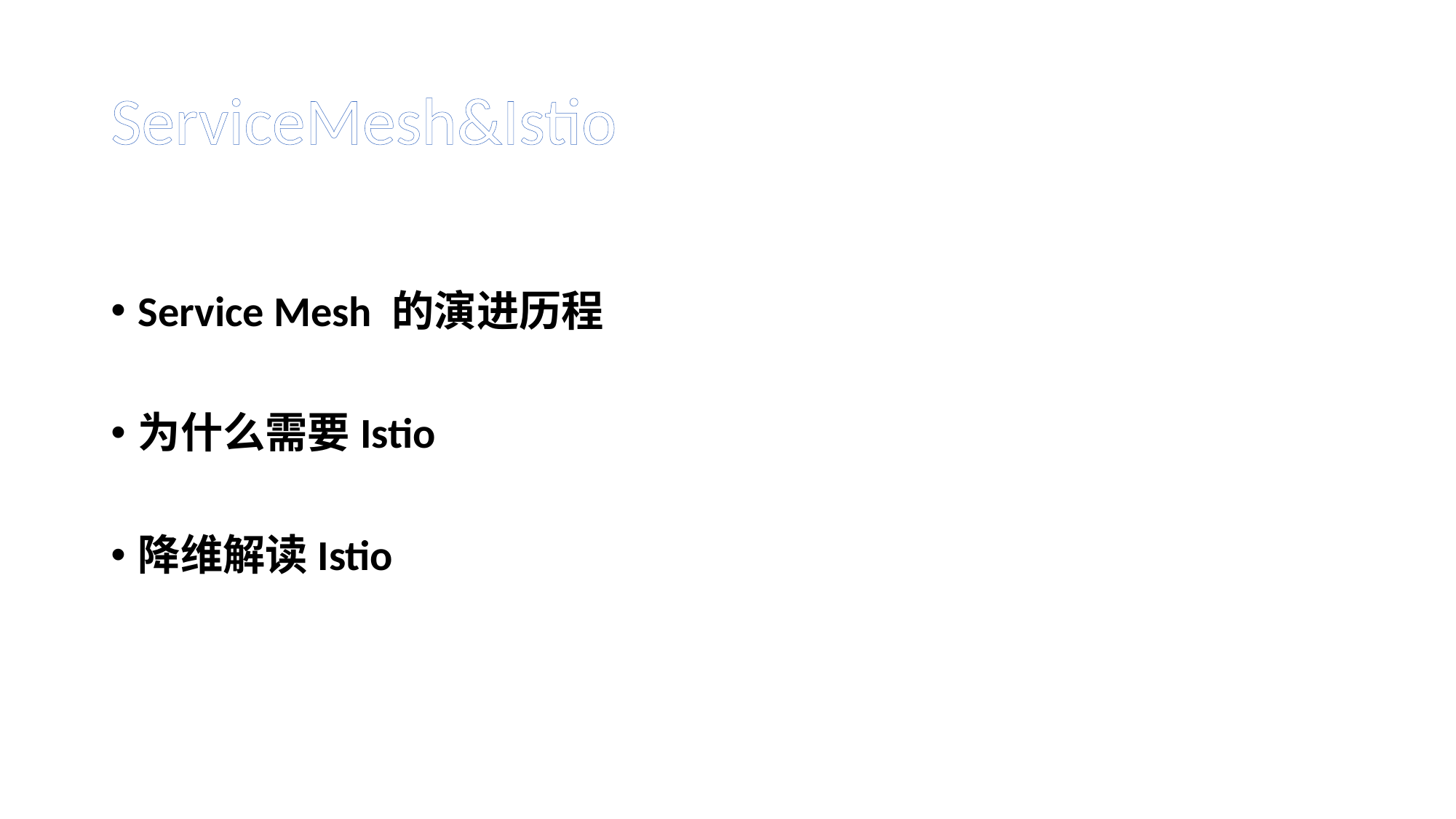

# ServiceMesh&Istio

Service Mesh 的演进历程

为什么需要Istio

降维解读Istio